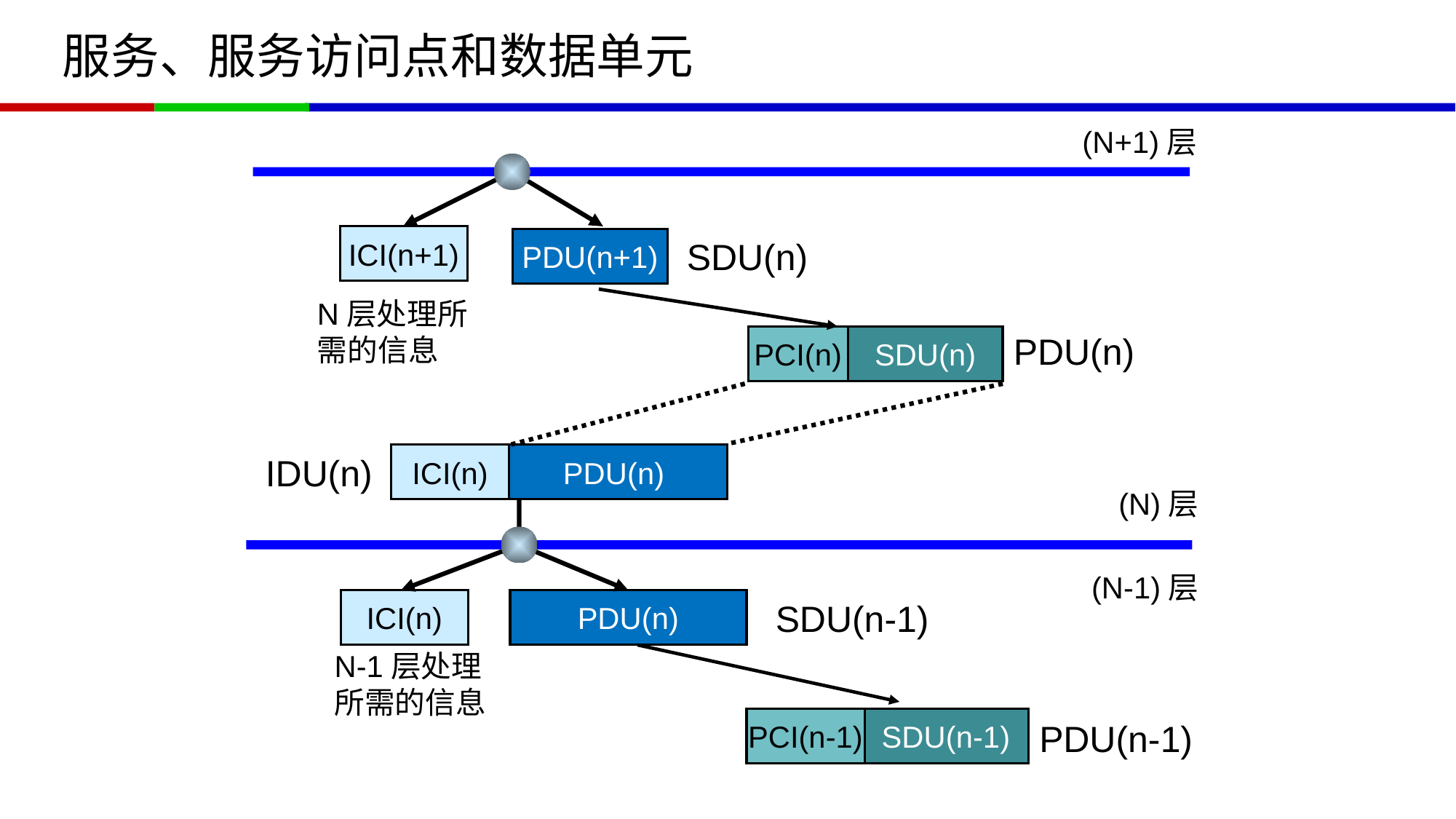

# 服务、服务访问点和数据单元
(N+1)层

ICI(n+1)
PDU(n+1)
SDU(n)
N层处理所需的信息

PDU(n)
PCI(n)
SDU(n)

IDU(n)
ICI(n)
PDU(n)
(N)层

(N-1)层
ICI(n)
PDU(n)
SDU(n-1)
N-1层处理所需的信息

PCI(n-1)
  SDU(n-1)
PDU(n-1)
48